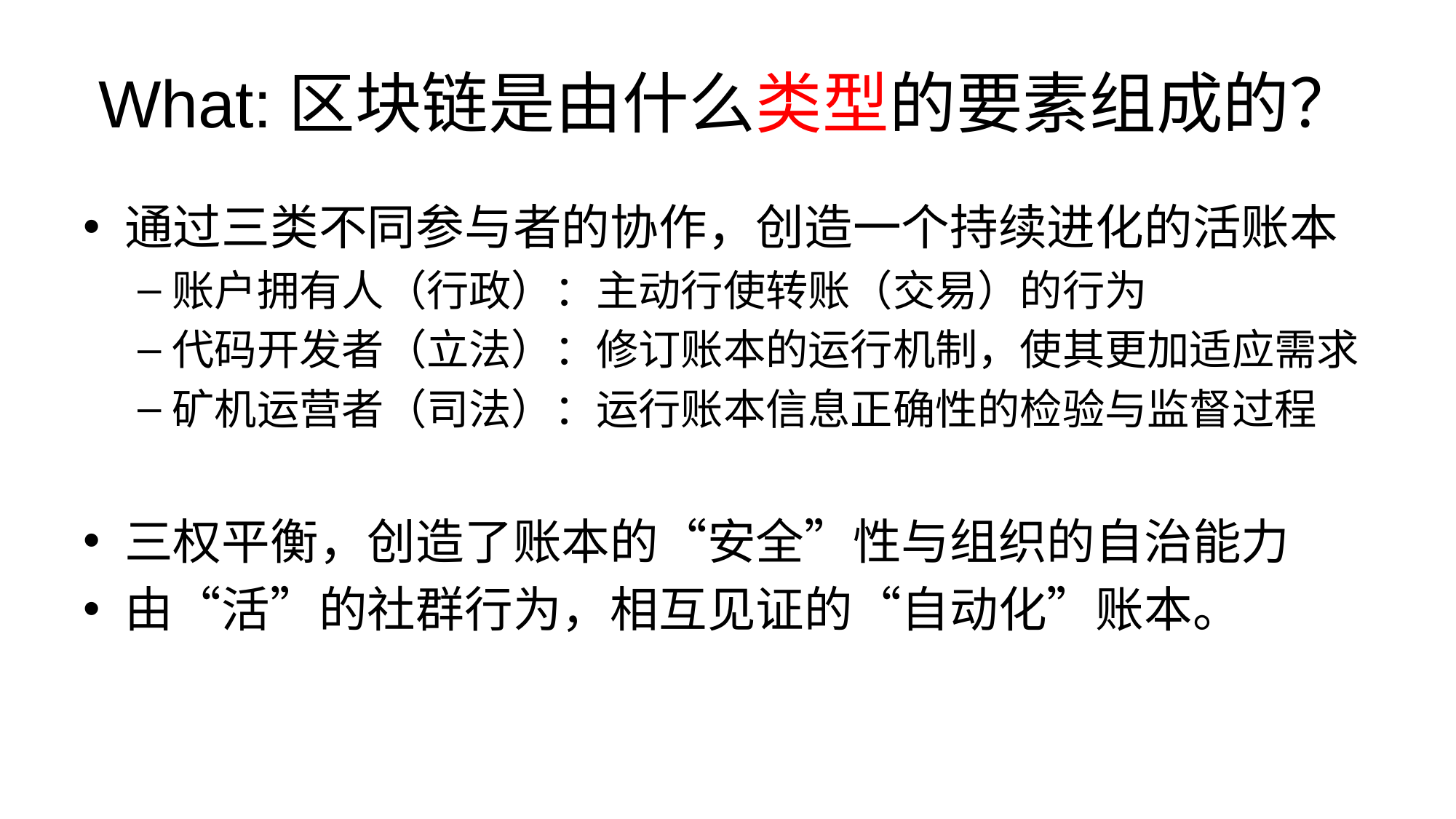

# What:区块链是由什么类型的要素组成的？
通过三类不同参与者的协作，创造一个持续进化的活账本
账户拥有人（行政）：主动行使转账（交易）的行为
代码开发者（立法）：修订账本的运行机制，使其更加适应需求
矿机运营者（司法）：运行账本信息正确性的检验与监督过程

三权平衡，创造了账本的“安全”性与组织的自治能力
由“活”的社群行为，相互见证的“自动化”账本。